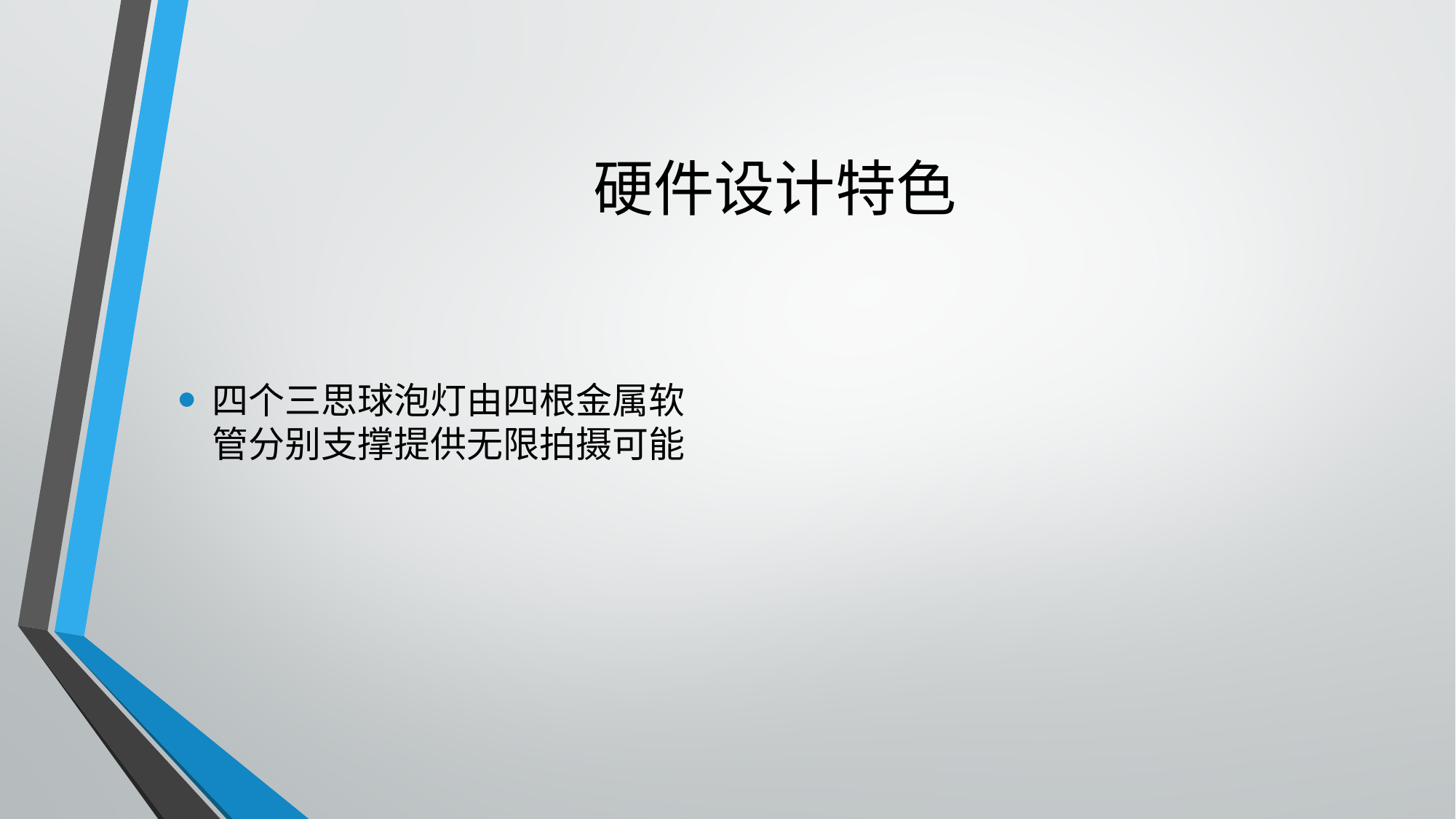

# 硬件设计特色
四个三思球泡灯由四根金属软管分别支撑提供无限拍摄可能